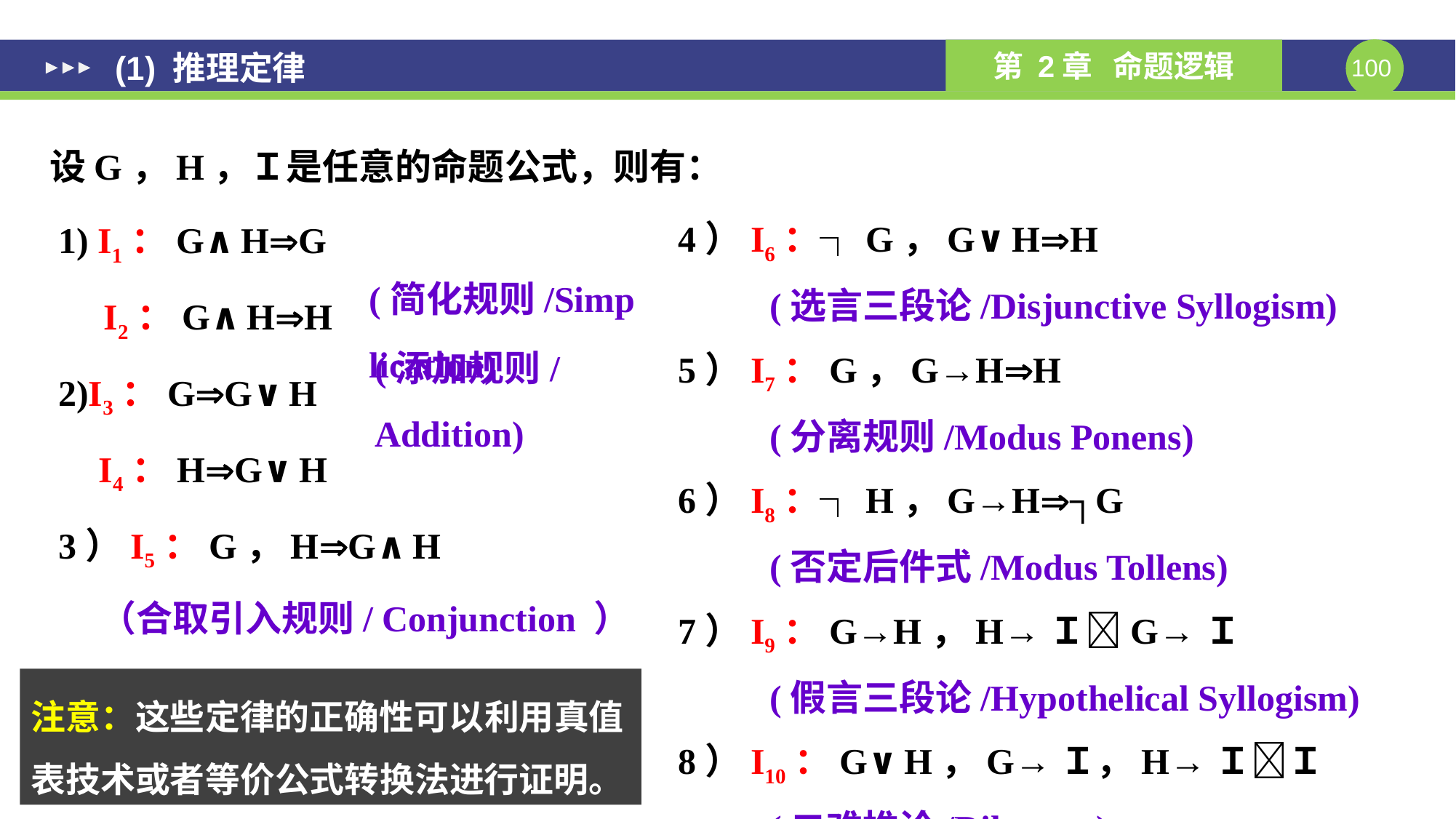

(1) 推理定律
设G，H，Ｉ是任意的命题公式，则有：
 (简化规则/Simplication)
1) I1：G∧H⇒G
     I2：G∧H⇒H
2)I3：G⇒G∨H
I4：H⇒G∨H
3）I5：G，H⇒G∧H
    （合取引入规则/ Conjunction ）
4）I6：┐G，G∨H⇒H
          (选言三段论/Disjunctive Syllogism)
5）I7：G，G→H⇒H
          (分离规则/Modus Ponens)
6）I8：┐H，G→H⇒┐G
          (否定后件式/Modus Tollens)
7）I9：G→H，H→Ｉ⇒G→Ｉ
          (假言三段论/Hypothelical Syllogism)
8）I10：G∨H，G→Ｉ，H→Ｉ⇒Ｉ
          (二难推论/Dilemma)
(添加规则/Addition)
注意：这些定律的正确性可以利用真值表技术或者等价公式转换法进行证明。